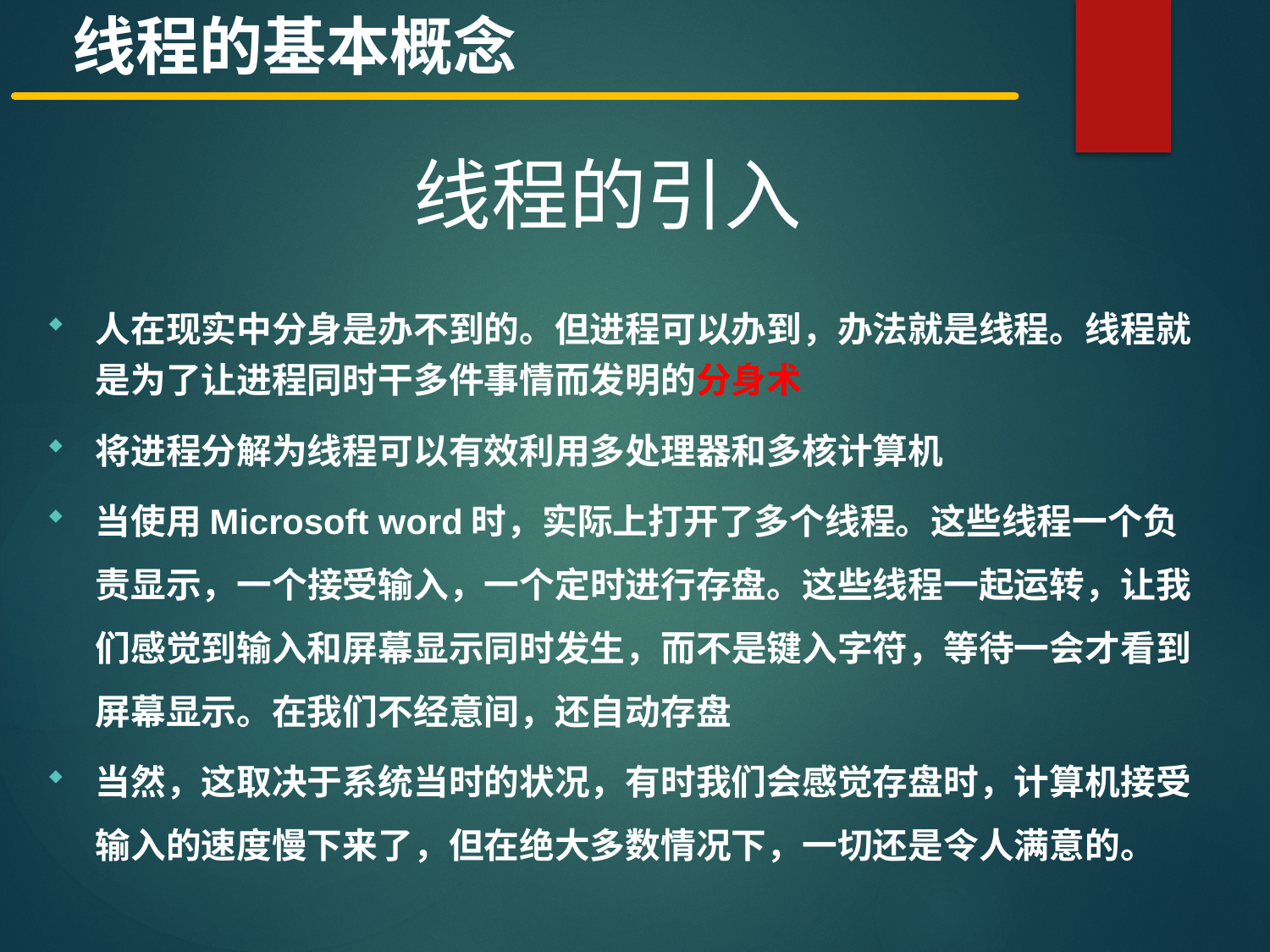

线程的基本概念
线程的引入
人在现实中分身是办不到的。但进程可以办到，办法就是线程。线程就是为了让进程同时干多件事情而发明的分身术
将进程分解为线程可以有效利用多处理器和多核计算机
当使用Microsoft word时，实际上打开了多个线程。这些线程一个负责显示，一个接受输入，一个定时进行存盘。这些线程一起运转，让我们感觉到输入和屏幕显示同时发生，而不是键入字符，等待一会才看到屏幕显示。在我们不经意间，还自动存盘
当然，这取决于系统当时的状况，有时我们会感觉存盘时，计算机接受输入的速度慢下来了，但在绝大多数情况下，一切还是令人满意的。